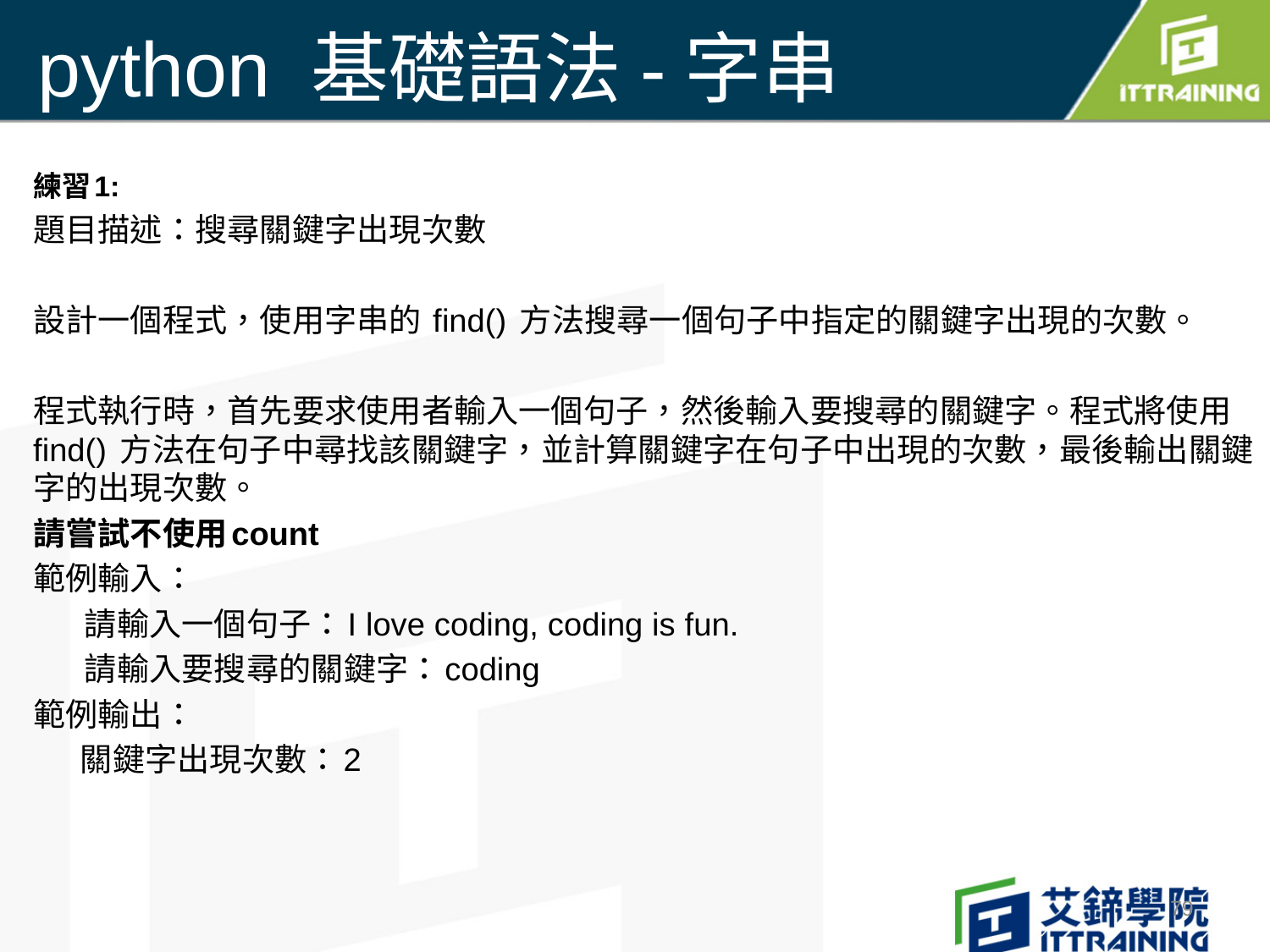

# python 基礎語法-字串
練習1:
題目描述：搜尋關鍵字出現次數

設計一個程式，使用字串的 find() 方法搜尋一個句子中指定的關鍵字出現的次數。

程式執行時，首先要求使用者輸入一個句子，然後輸入要搜尋的關鍵字。程式將使用 find() 方法在句子中尋找該關鍵字，並計算關鍵字在句子中出現的次數，最後輸出關鍵字的出現次數。
請嘗試不使用count
範例輸入：
請輸入一個句子：I love coding, coding is fun.
請輸入要搜尋的關鍵字：coding
範例輸出：
      關鍵字出現次數：2
79